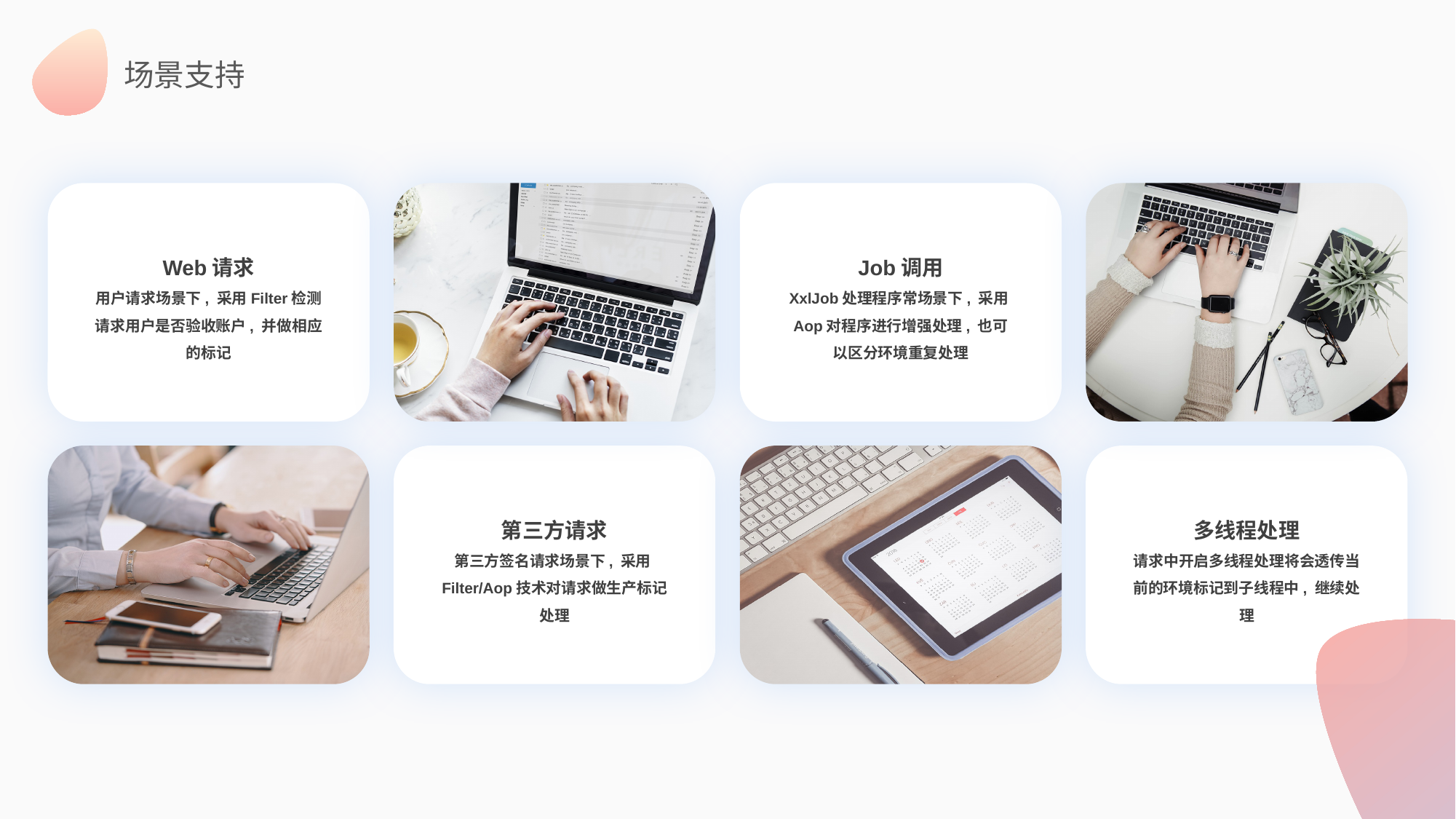

场景支持

Web请求
用户请求场景下, 采用Filter检测请求用户是否验收账户, 并做相应的标记

Job调用
XxlJob处理程序常场景下, 采用Aop对程序进行增强处理, 也可以区分环境重复处理

第三方请求
第三方签名请求场景下, 采用Filter/Aop技术对请求做生产标记处理

多线程处理
请求中开启多线程处理将会透传当前的环境标记到子线程中, 继续处理